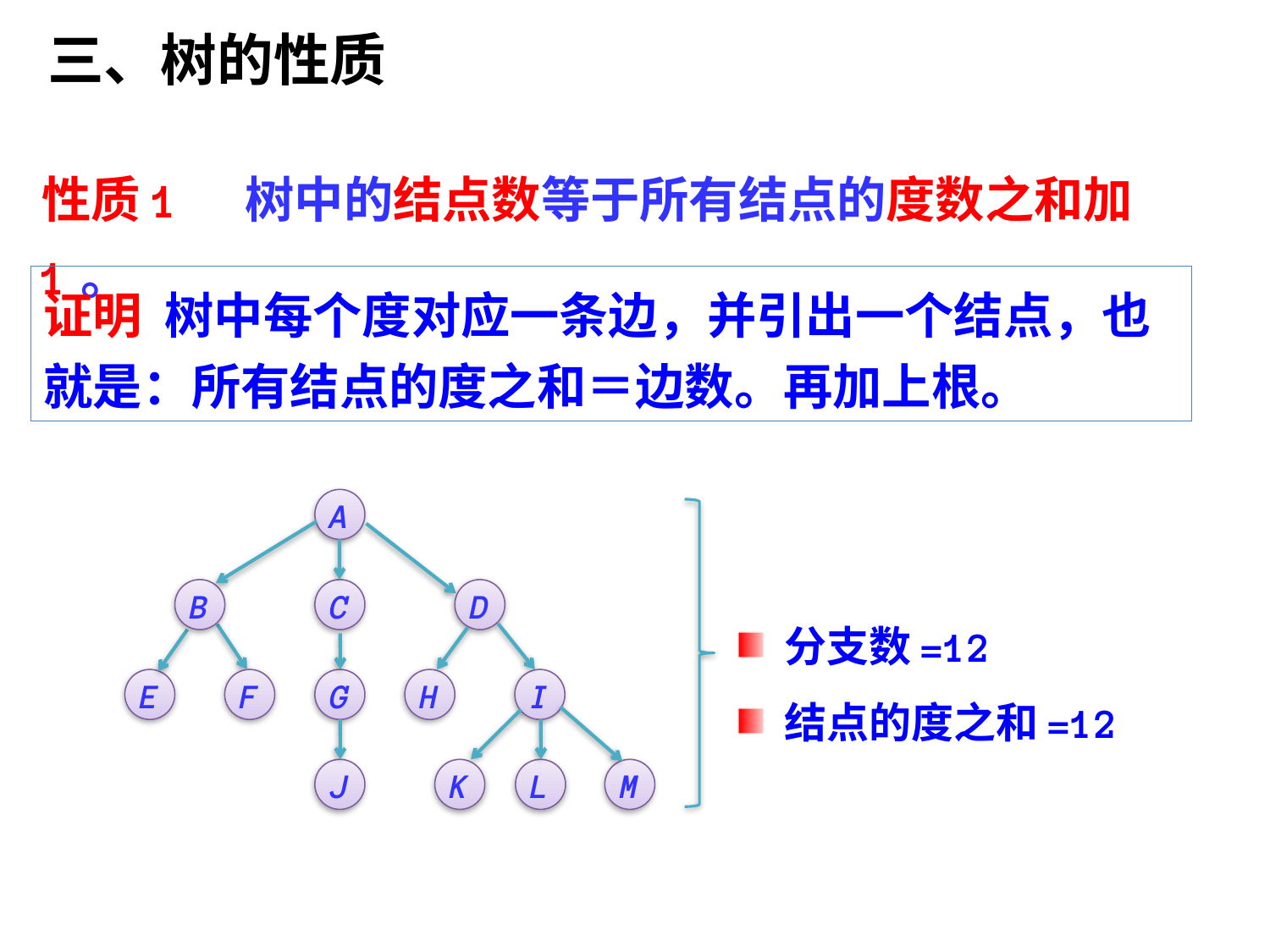

三、树的性质
性质1  树中的结点数等于所有结点的度数之和加1。
证明  树中每个度对应一条边，并引出一个结点，也就是：所有结点的度之和＝边数。再加上根。
A

B
C
D

E
F
G
H
I

J
K
L
M

分支数=12
结点的度之和=12